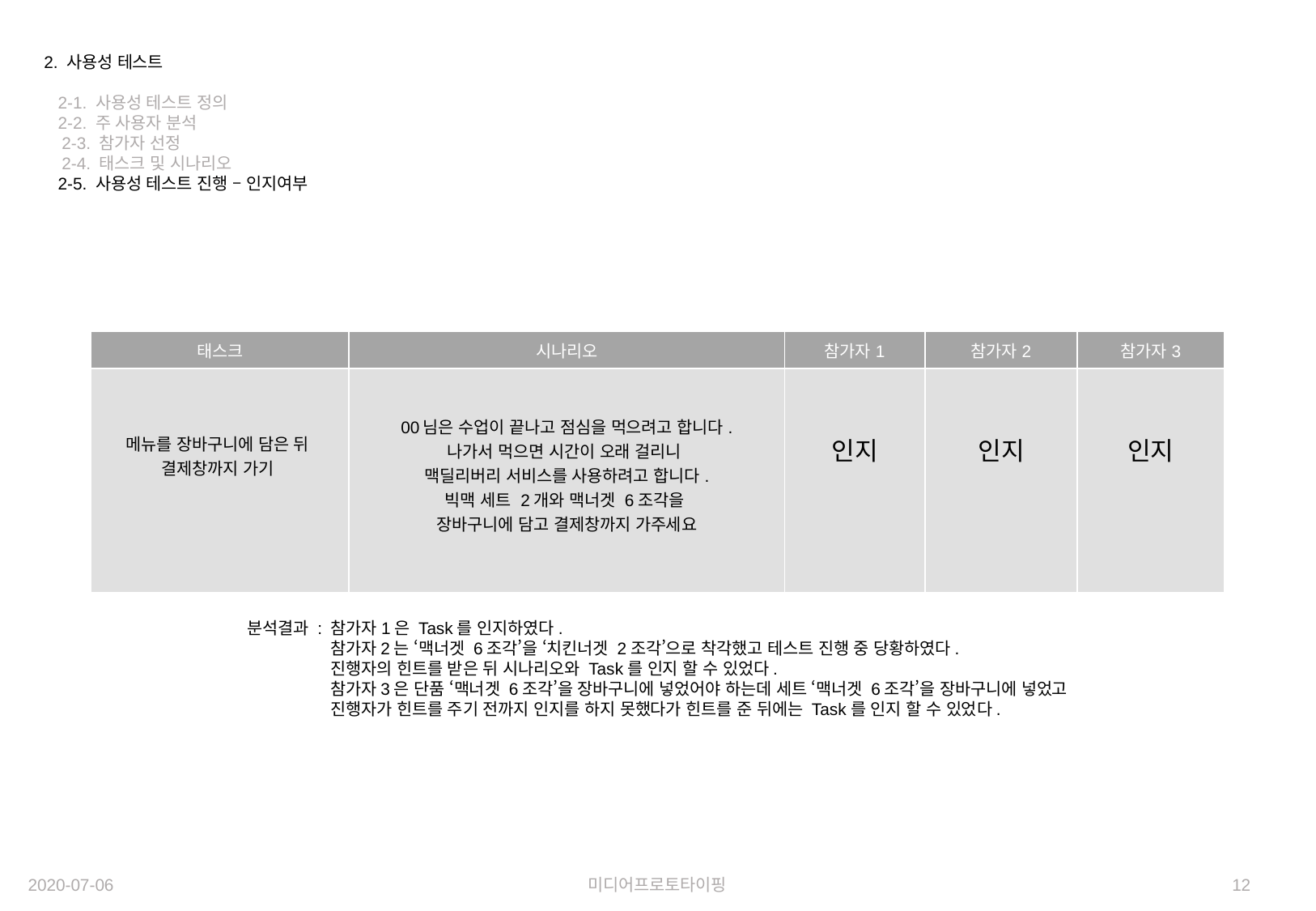

2. 사용성 테스트
   2-1. 사용성 테스트 정의
   2-2. 주 사용자 분석
   2-3. 참가자 선정
   2-4. 태스크 및 시나리오
   2-5. 사용성 테스트 진행 – 인지여부
| 태스크 | 시나리오 | 참가자1 | 참가자2 | 참가자3 |
| --- | --- | --- | --- | --- |
| 메뉴를 장바구니에 담은 뒤 결제창까지 가기 | 00님은 수업이 끝나고 점심을 먹으려고 합니다. 나가서 먹으면 시간이 오래 걸리니 맥딜리버리 서비스를 사용하려고 합니다. 빅맥 세트 2개와 맥너겟 6조각을 장바구니에 담고 결제창까지 가주세요 | 인지 | 인지 | 인지 |
분석결과 : 참가자1은 Task를 인지하였다.
                 참가자2는 ‘맥너겟 6조각’을 ‘치킨너겟 2조각’으로 착각했고 테스트 진행 중 당황하였다.
                 진행자의 힌트를 받은 뒤 시나리오와 Task를 인지 할 수 있었다.
                 참가자3은 단품 ‘맥너겟 6조각’을 장바구니에 넣었어야 하는데 세트 ‘맥너겟 6조각’을 장바구니에 넣었고
                 진행자가 힌트를 주기 전까지 인지를 하지 못했다가 힌트를 준 뒤에는 Task를 인지 할 수 있었다.